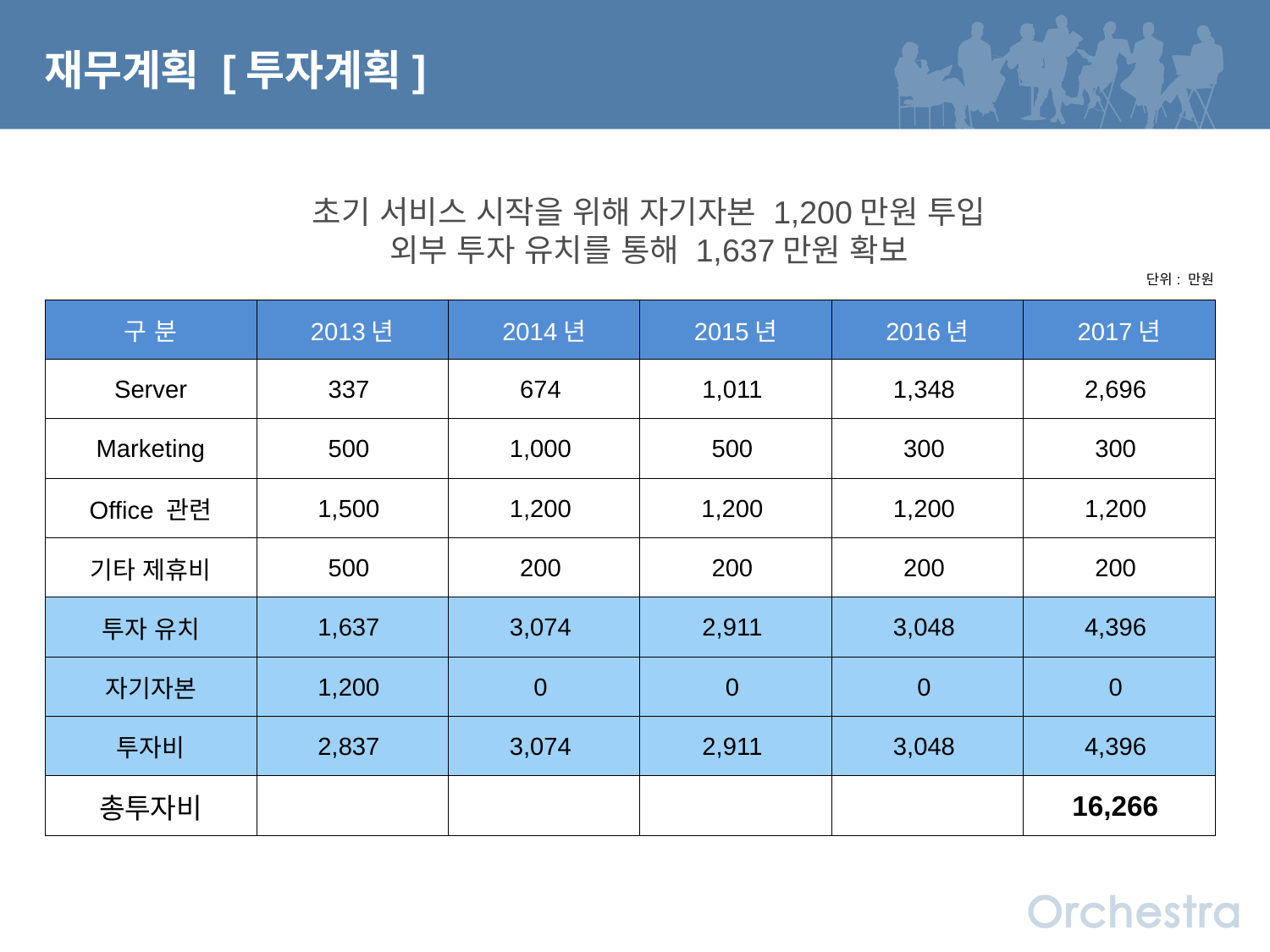

재무계획 [투자계획]
초기 서비스 시작을 위해 자기자본 1,200만원 투입
외부 투자 유치를 통해 1,637만원 확보
|  |  |  |  |  | 단위: 만원 |
| --- | --- | --- | --- | --- | --- |
| 구 분 | 2013년 | 2014년 | 2015년 | 2016년 | 2017년 |
| Server | 337 | 674 | 1,011 | 1,348 | 2,696 |
| Marketing | 500 | 1,000 | 500 | 300 | 300 |
| Office 관련 | 1,500 | 1,200 | 1,200 | 1,200 | 1,200 |
| 기타 제휴비 | 500 | 200 | 200 | 200 | 200 |
| 투자 유치 | 1,637 | 3,074 | 2,911 | 3,048 | 4,396 |
| 자기자본 | 1,200 | 0 | 0 | 0 | 0 |
| 투자비 | 2,837 | 3,074 | 2,911 | 3,048 | 4,396 |
| 총투자비 |  |  |  |  | 16,266 |